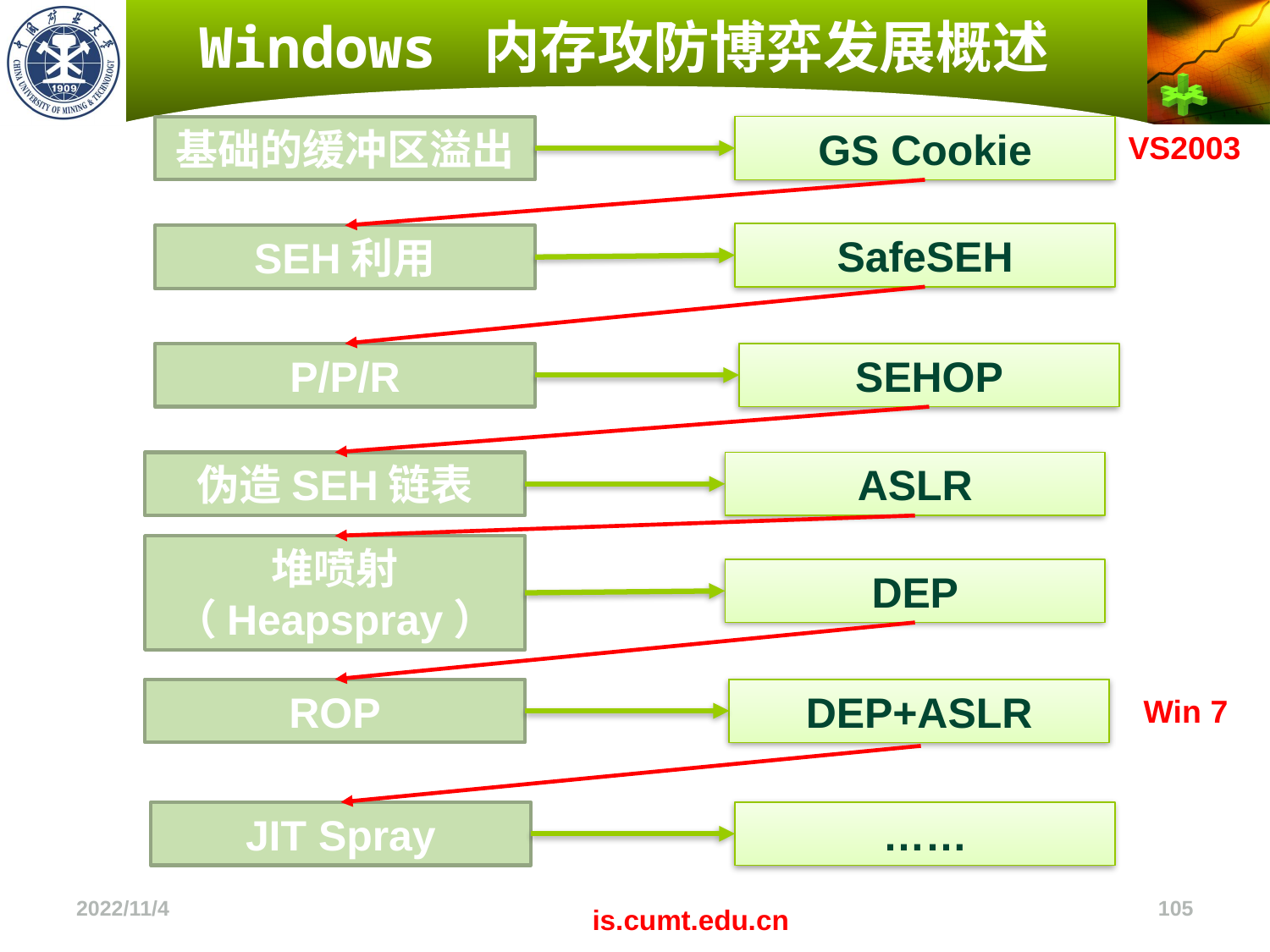

# Windows 内存攻防博弈发展概述
基础的缓冲区溢出
GS Cookie
VS2003
SafeSEH
SEH利用
SEHOP
P/P/R
伪造SEH链表
ASLR
堆喷射（Heapspray）
DEP
DEP+ASLR
ROP
Win 7
……
JIT Spray
2022/11/4
105
is.cumt.edu.cn